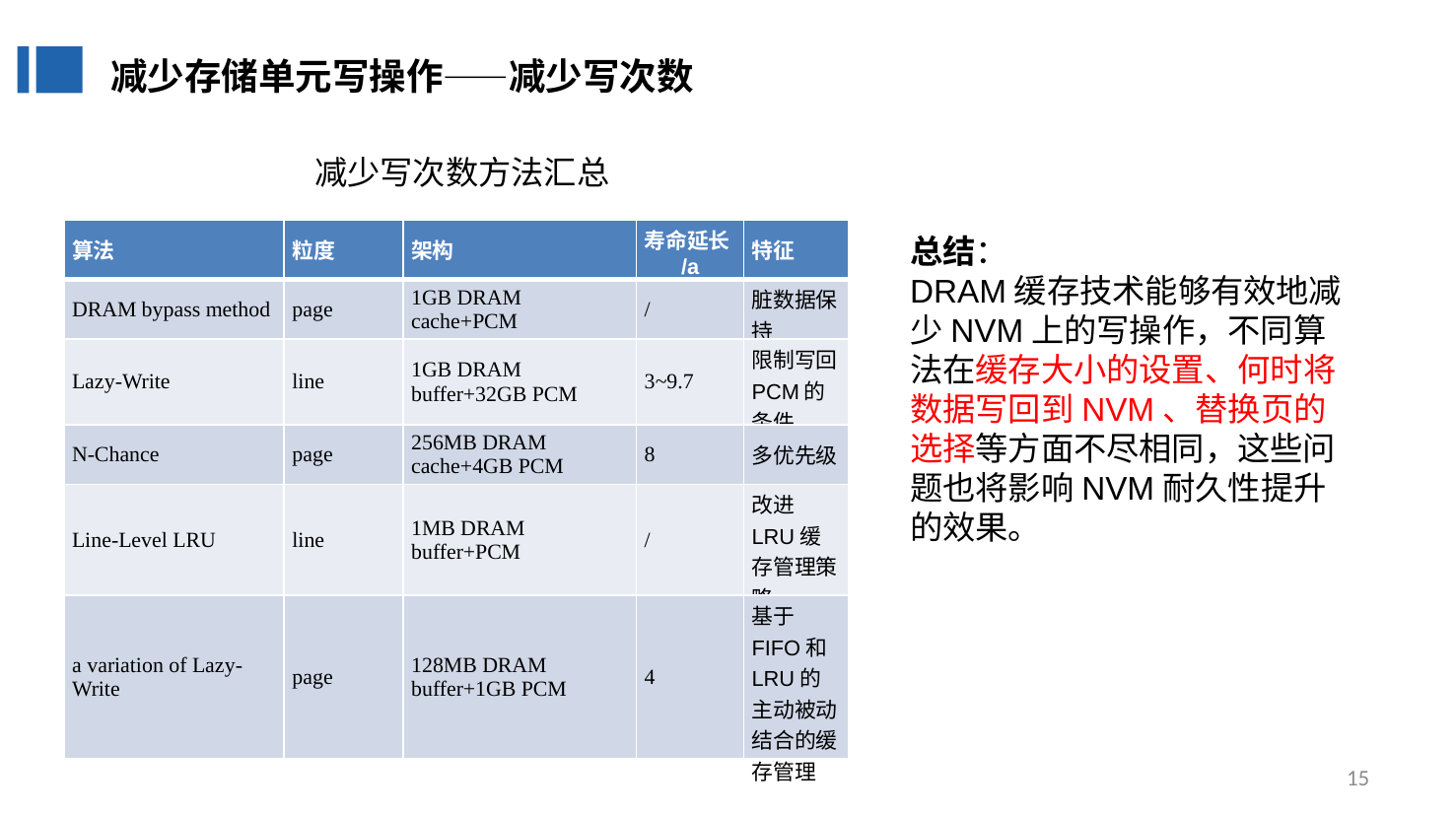

减少存储单元写操作——减少写次数

减少写次数方法汇总
| 算法 | 粒度 | 架构 | 寿命延长 /a | 特征 |
| --- | --- | --- | --- | --- |
| DRAM bypass method | page | 1GB DRAM cache+PCM | / | 脏数据保持 |
| Lazy-Write | line | 1GB DRAM buffer+32GB PCM | 3~9.7 | 限制写回PCM的条件 |
| N-Chance | page | 256MB DRAM cache+4GB PCM | 8 | 多优先级 |
| Line-Level LRU | line | 1MB DRAM buffer+PCM | / | 改进LRU缓存管理策略 |
| a variation of Lazy-Write | page | 128MB DRAM buffer+1GB PCM | 4 | 基于FIFO和LRU的主动被动结合的缓存管理 |
总结：
DRAM缓存技术能够有效地减少NVM上的写操作，不同算法在缓存大小的设置、何时将数据写回到NVM、替换页的选择等方面不尽相同，这些问题也将影响NVM耐久性提升的效果。
15